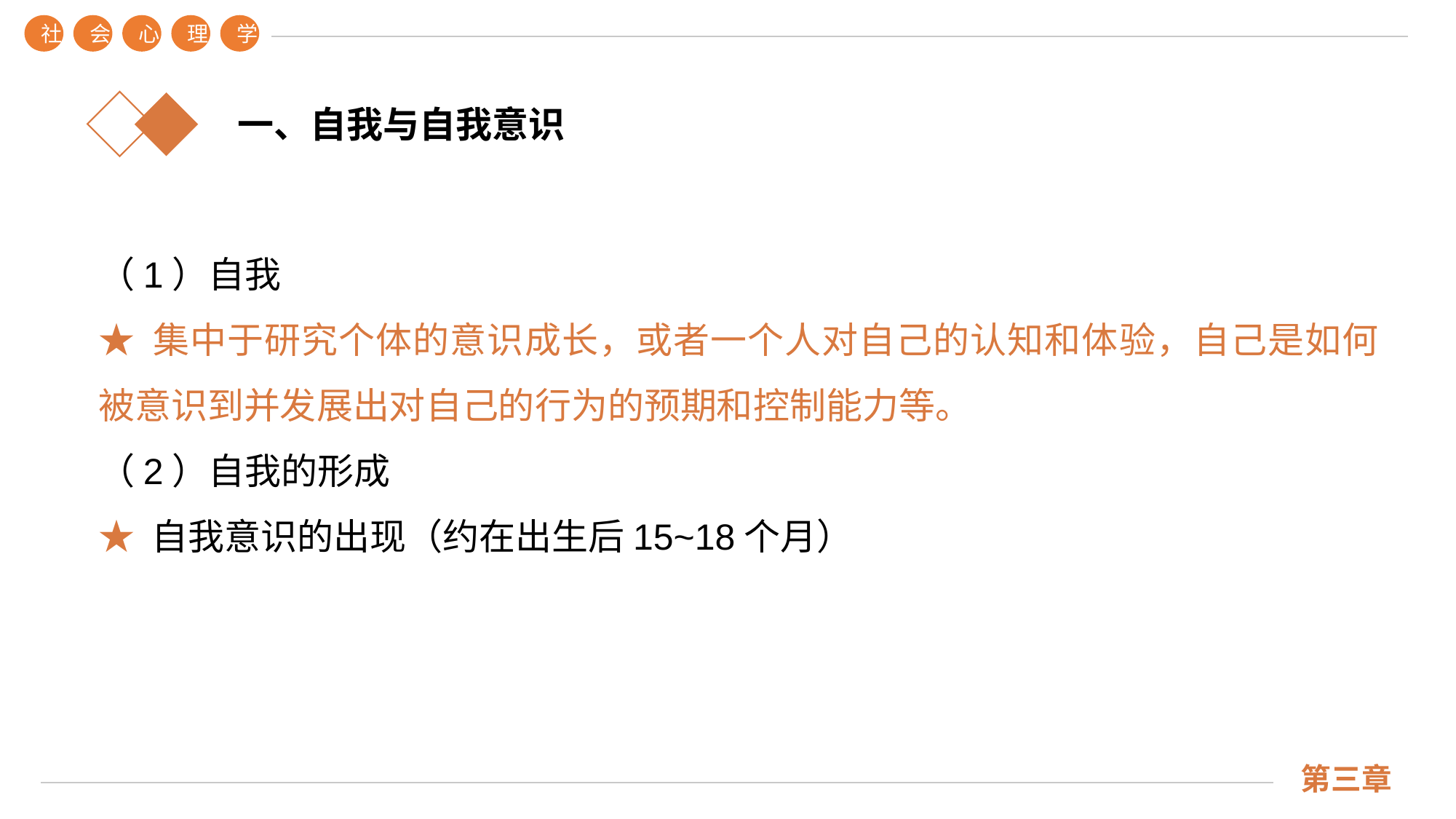

社
会
心
理
学
第三章

一、自我与自我意识
（1）自我
★ 集中于研究个体的意识成长，或者一个人对自己的认知和体验，自己是如何被意识到并发展出对自己的行为的预期和控制能力等。
（2）自我的形成
★ 自我意识的出现（约在出生后15~18个月）